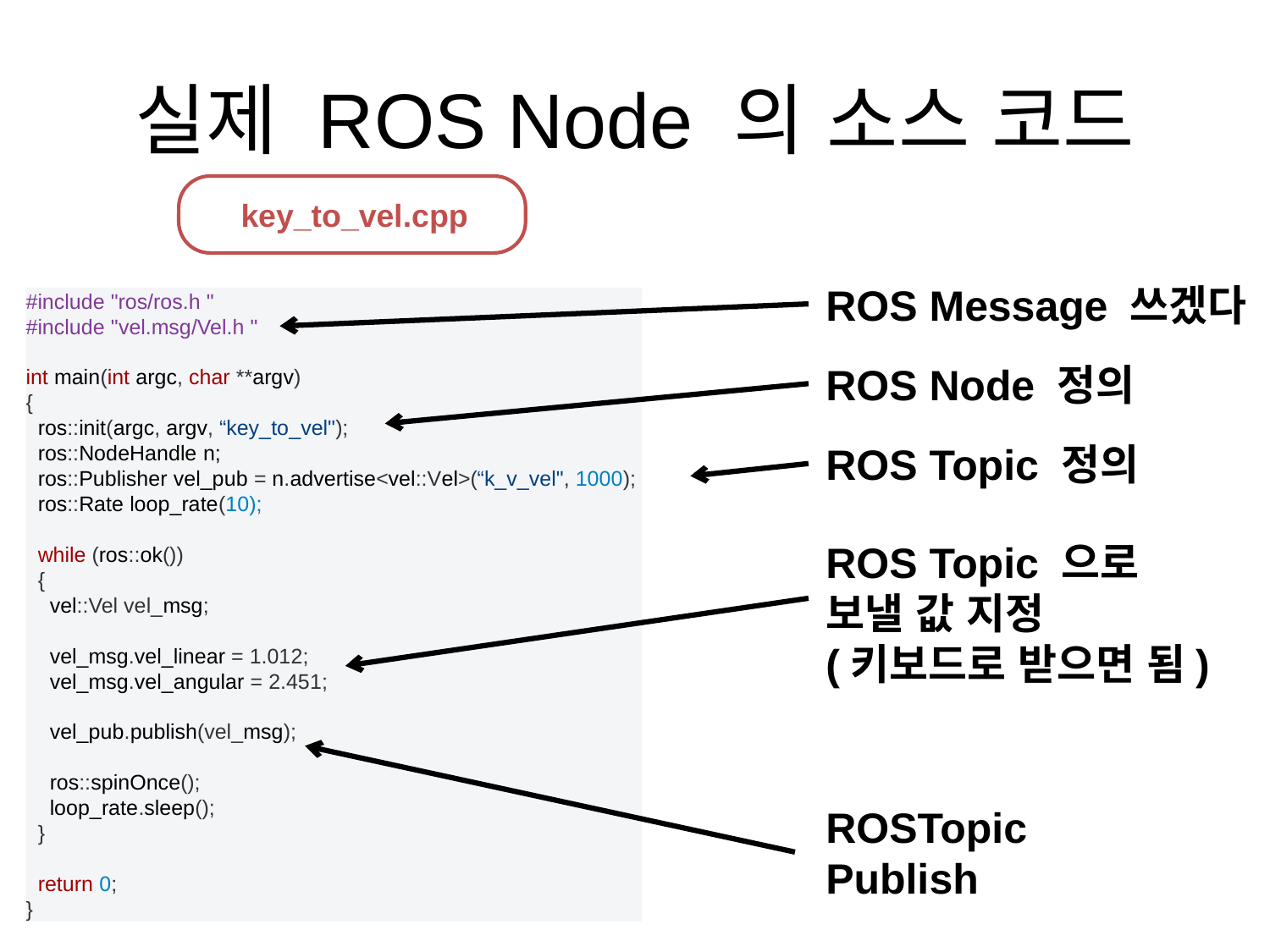

# 실제 ROS Node 의 소스 코드

key_to_vel.cpp
ROS Message 쓰겠다
#include "ros/ros.h "
#include "vel.msg/Vel.h "

int main(int argc, char **argv)
{
  ros::init(argc, argv, “key_to_vel");
  ros::NodeHandle n;
  ros::Publisher vel_pub = n.advertise<vel::Vel>(“k_v_vel", 1000);
  ros::Rate loop_rate(10);

  while (ros::ok())
  {
    vel::Vel vel_msg;

    vel_msg.vel_linear = 1.012;
    vel_msg.vel_angular = 2.451;

    vel_pub.publish(vel_msg);

    ros::spinOnce();
    loop_rate.sleep();
  }

  return 0;
}
ROS Node 정의
ROS Topic 정의
ROS Topic 으로
보낼 값 지정
(키보드로 받으면 됨)
ROSTopic Publish